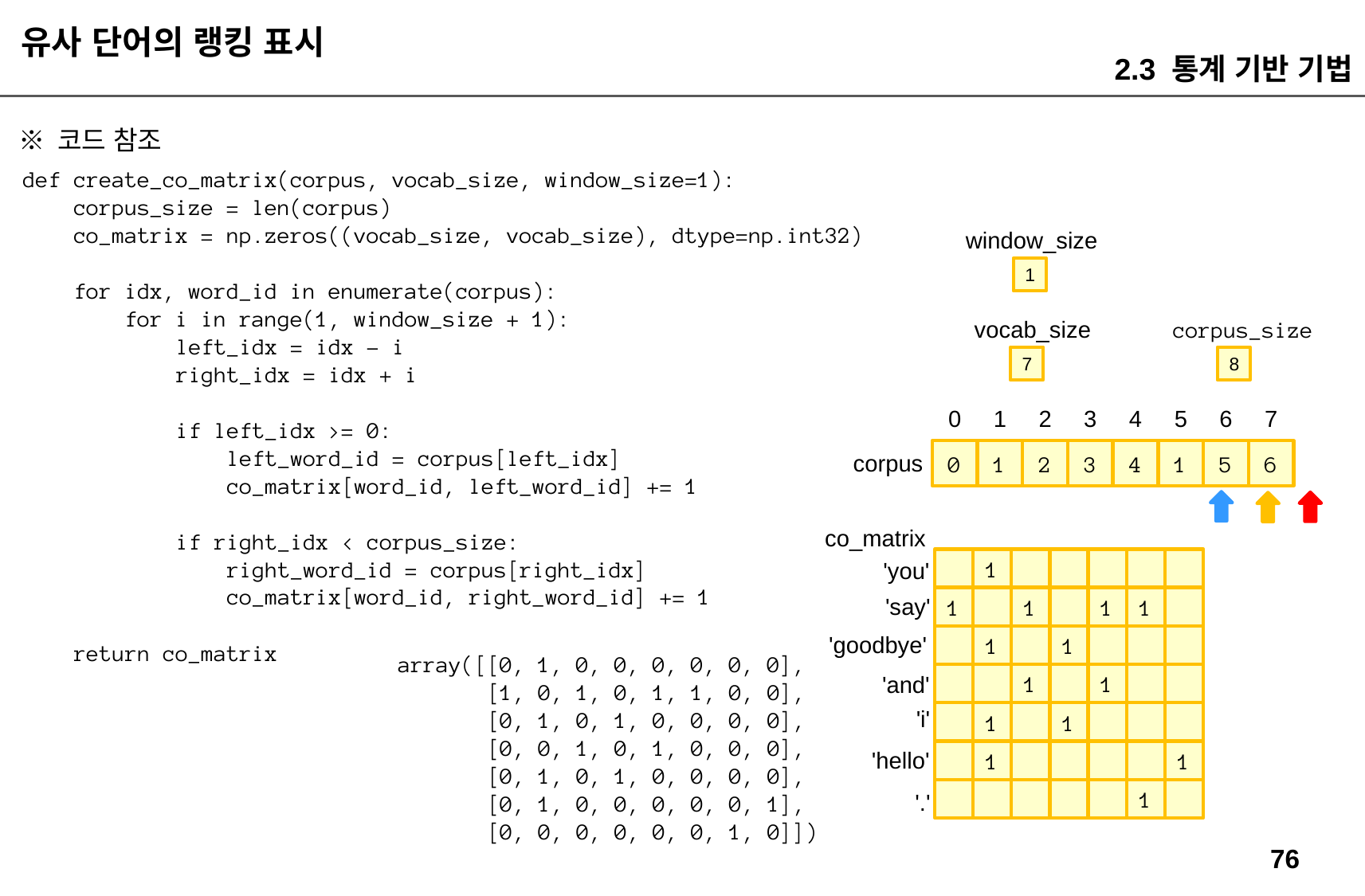

유사 단어의 랭킹 표시
2.3 통계 기반 기법
※ 코드 참조
def create_co_matrix(corpus, vocab_size, window_size=1):
    corpus_size = len(corpus)
    co_matrix = np.zeros((vocab_size, vocab_size), dtype=np.int32)

    for idx, word_id in enumerate(corpus):
        for i in range(1, window_size + 1):
            left_idx = idx - i
            right_idx = idx + i

            if left_idx >= 0:
                left_word_id = corpus[left_idx]
                co_matrix[word_id, left_word_id] += 1

            if right_idx < corpus_size:
                right_word_id = corpus[right_idx]
                co_matrix[word_id, right_word_id] += 1

    return co_matrix
window_size
1
vocab_size
corpus_size
7
8
0
1
2
3
4
5
6
7
0
1
2
3
4
1
5
6
corpus

co_matrix

1

'you'
'say'
1

1

1
1

'goodbye'

1

1

array([[0, 1, 0, 0, 0, 0, 0, 0],
       [1, 0, 1, 0, 1, 1, 0, 0],
       [0, 1, 0, 1, 0, 0, 0, 0],
       [0, 0, 1, 0, 1, 0, 0, 0],
       [0, 1, 0, 1, 0, 0, 0, 0],
       [0, 1, 0, 0, 0, 0, 0, 1],
       [0, 0, 0, 0, 0, 0, 1, 0]])
'and'

1

1

'i'

1

1

'hello'

1

1

1

'.'